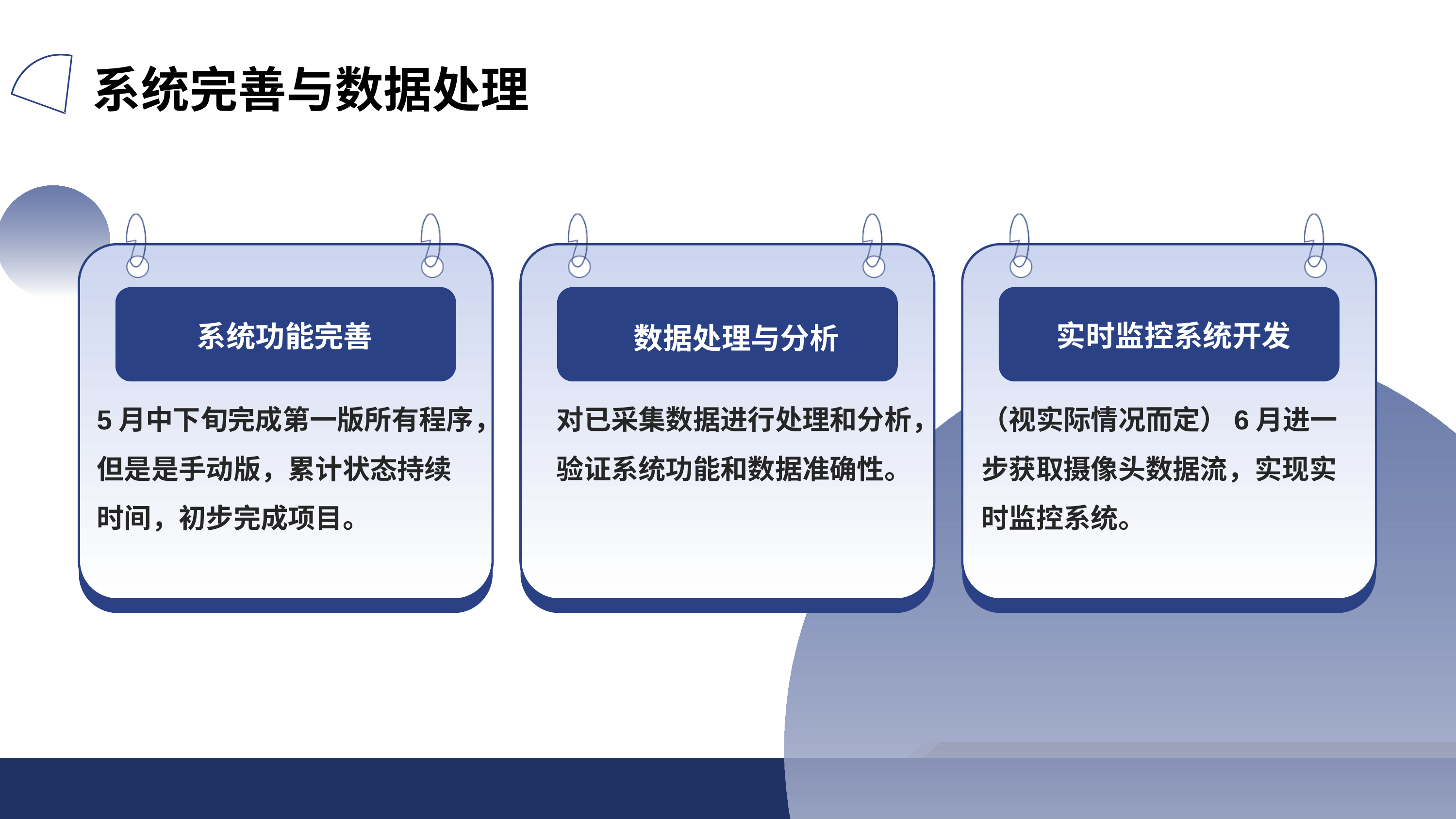

系统完善与数据处理

实时监控系统开发

系统功能完善

数据处理与分析

5月中下旬完成第一版所有程序，但是是手动版，累计状态持续时间，初步完成项目。

对已采集数据进行处理和分析，验证系统功能和数据准确性。

（视实际情况而定）6月进一步获取摄像头数据流，实现实时监控系统。